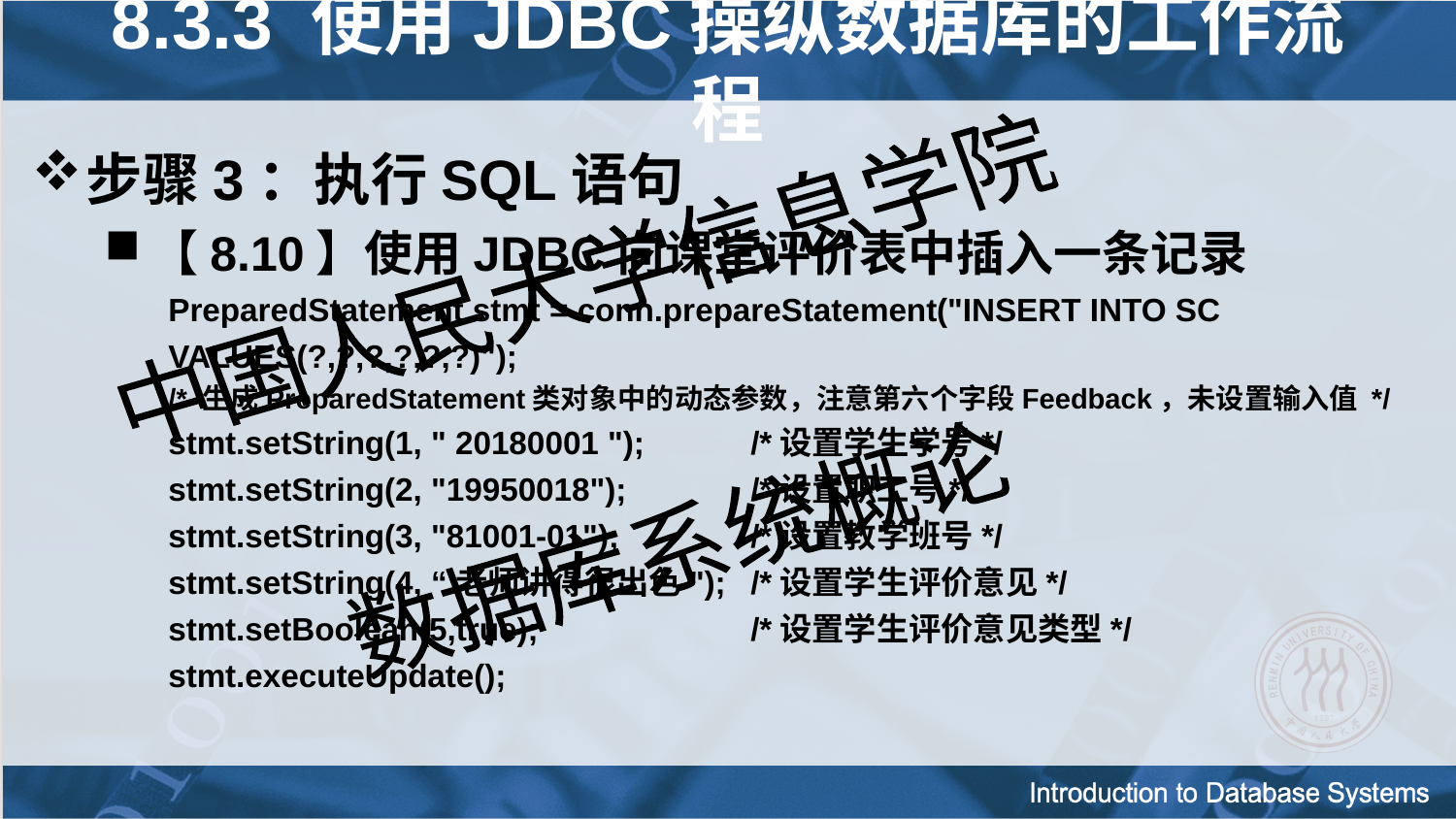

8.3.3 使用JDBC操纵数据库的工作流程
步骤3：执行SQL语句
【8.10】使用JDBC向课堂评价表中插入一条记录
PreparedStatement stmt = conn.prepareStatement("INSERT INTO SC VALUES(?,?,?,?,?,?)");
/* 生成PreparedStatement类对象中的动态参数，注意第六个字段Feedback，未设置输入值 */
stmt.setString(1, " 20180001 ");	/*设置学生学号*/
stmt.setString(2, "19950018");	/*设置职工号*/
stmt.setString(3, "81001-01");	/*设置教学班号*/
stmt.setString(4, “老师讲得很出色"); 	/*设置学生评价意见*/
stmt.setBoolean(5,true);		/*设置学生评价意见类型*/
stmt.executeUpdate();